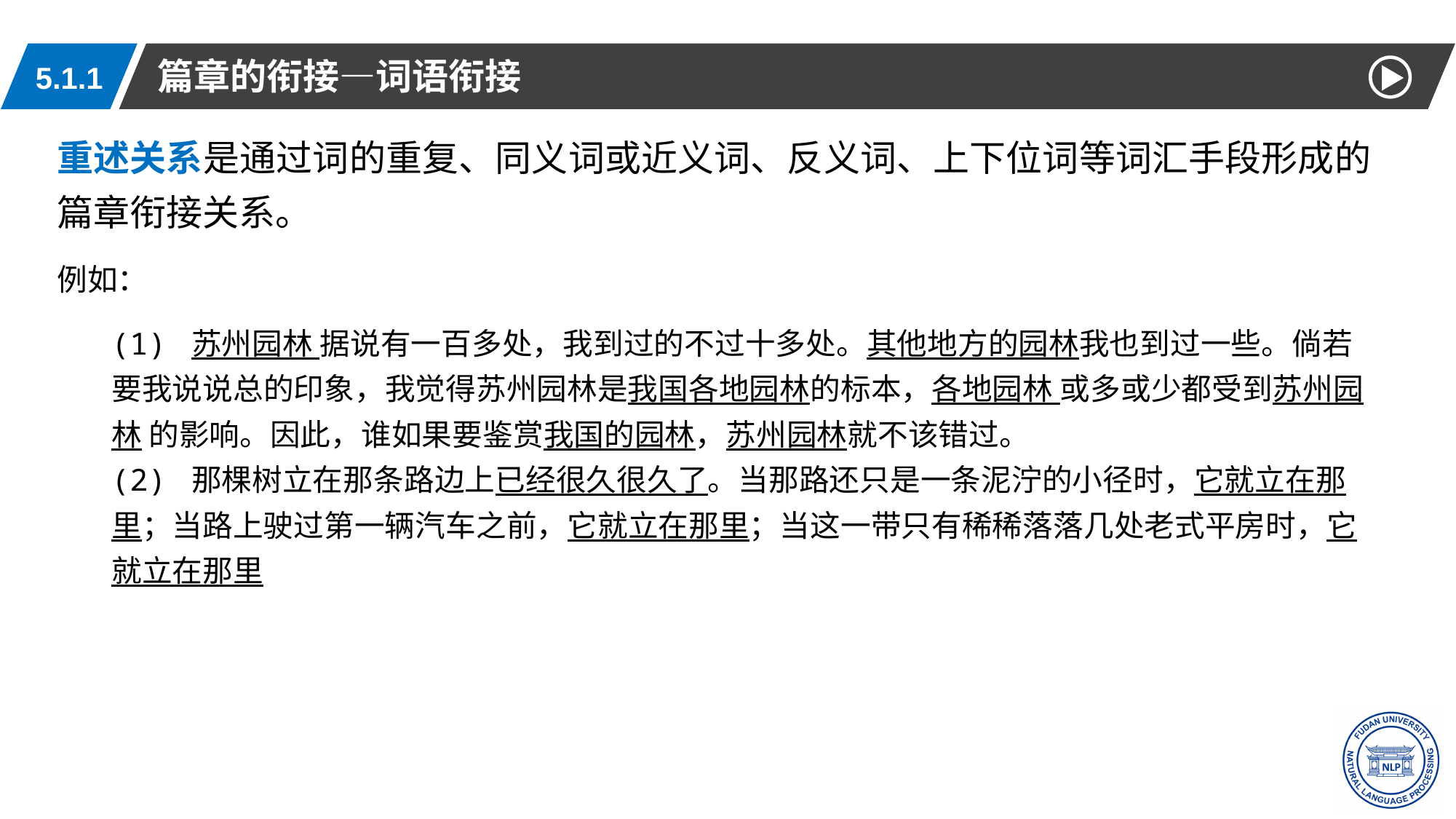

篇章的衔接—词语衔接
5.1.1

重述关系是通过词的重复、同义词或近义词、反义词、上下位词等词汇手段形成的篇章衔接关系。
例如：
(1) 苏州园林 据说有一百多处，我到过的不过十多处。其他地方的园林我也到过一些。倘若要我说说总的印象，我觉得苏州园林是我国各地园林的标本，各地园林 或多或少都受到苏州园林 的影响。因此，谁如果要鉴赏我国的园林，苏州园林就不该错过。
(2) 那棵树立在那条路边上已经很久很久了。当那路还只是一条泥泞的小径时，它就立在那里；当路上驶过第一辆汽车之前，它就立在那里；当这一带只有稀稀落落几处老式平房时，它就立在那里
8